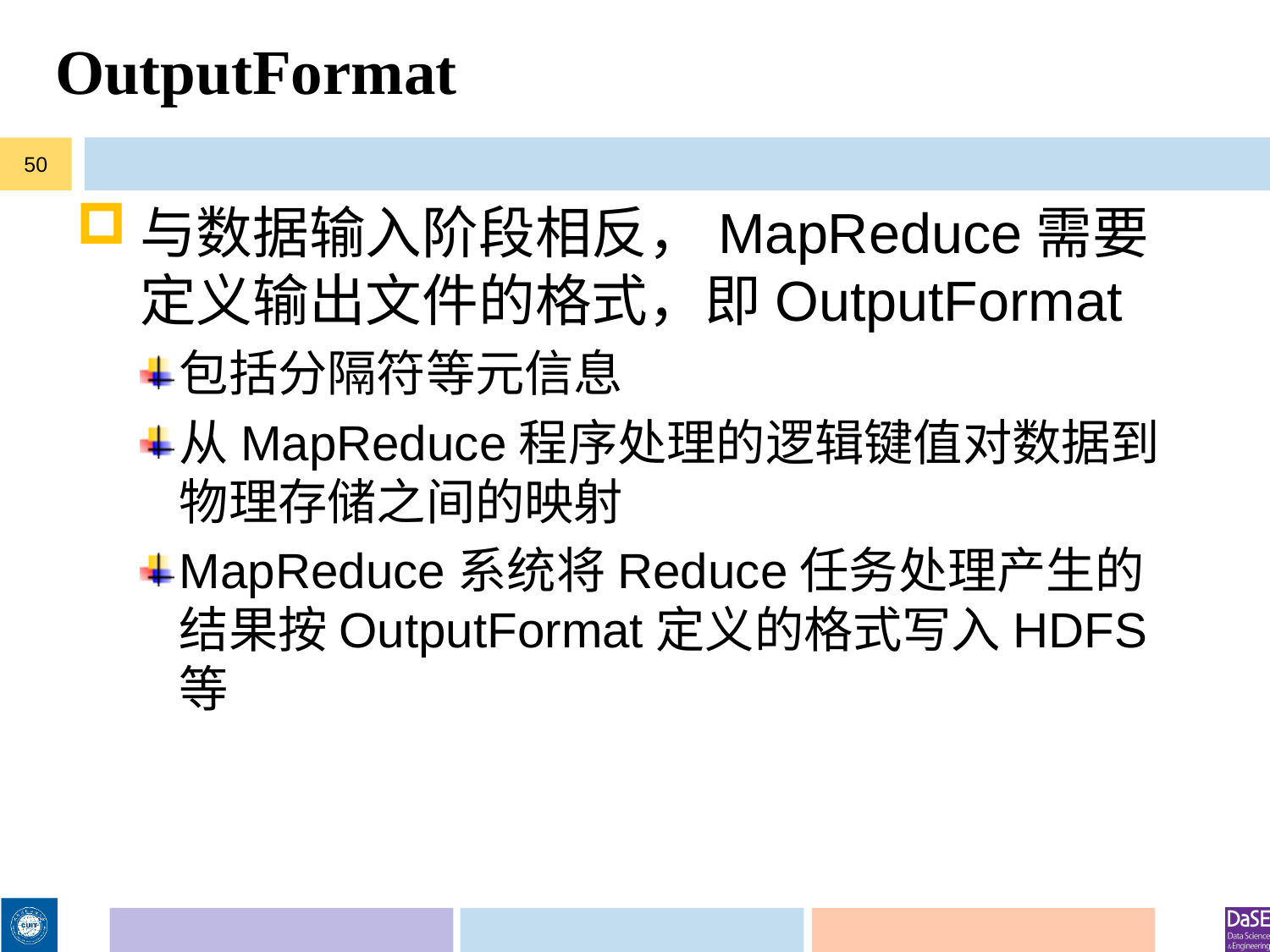

# OutputFormat
50
与数据输入阶段相反，MapReduce需要定义输出文件的格式，即OutputFormat
包括分隔符等元信息
从MapReduce程序处理的逻辑键值对数据到物理存储之间的映射
MapReduce系统将Reduce任务处理产生的结果按OutputFormat定义的格式写入HDFS等